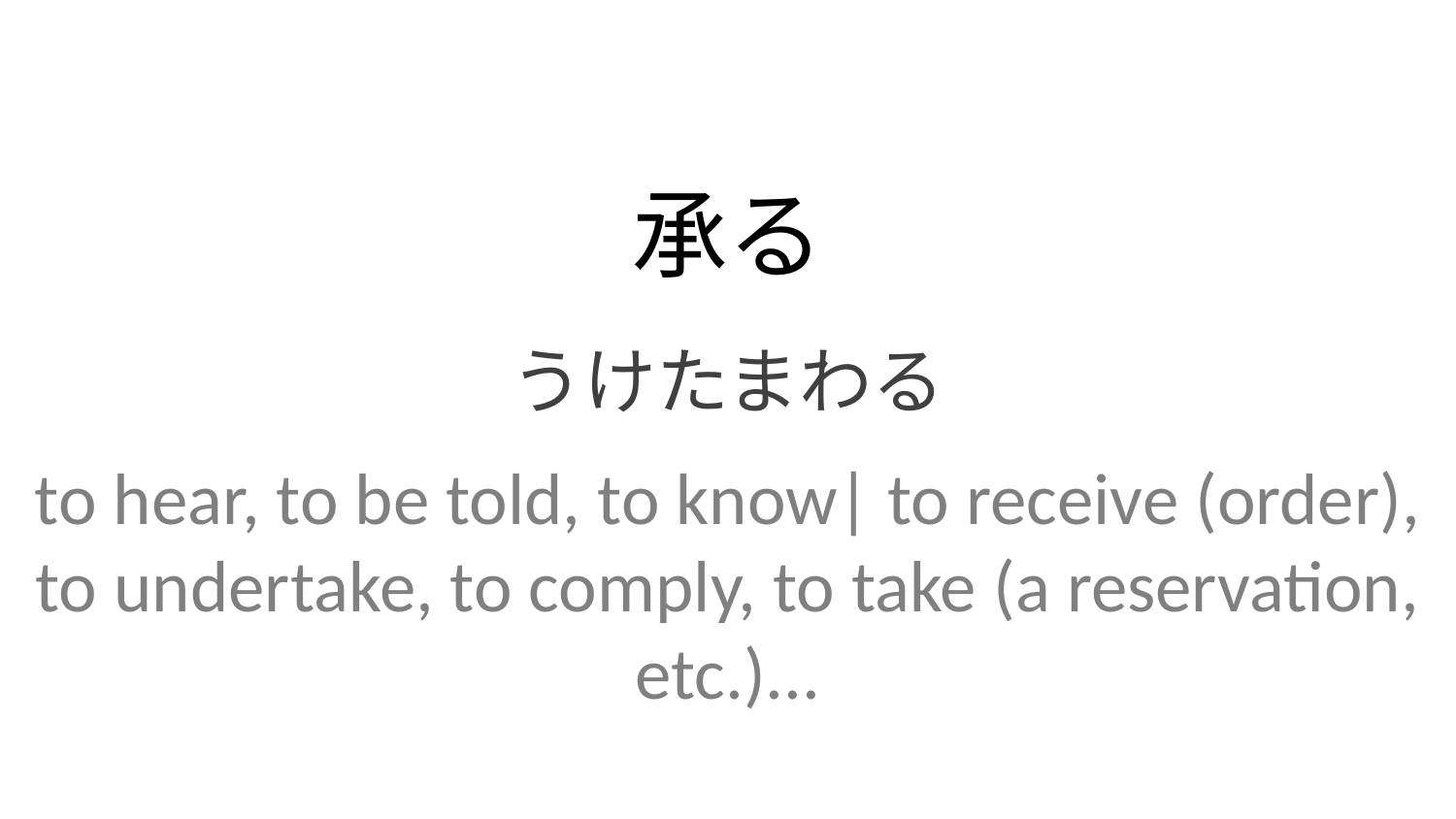

承る

うけたまわる
to hear, to be told, to know| to receive (order), to undertake, to comply, to take (a reservation, etc.)...